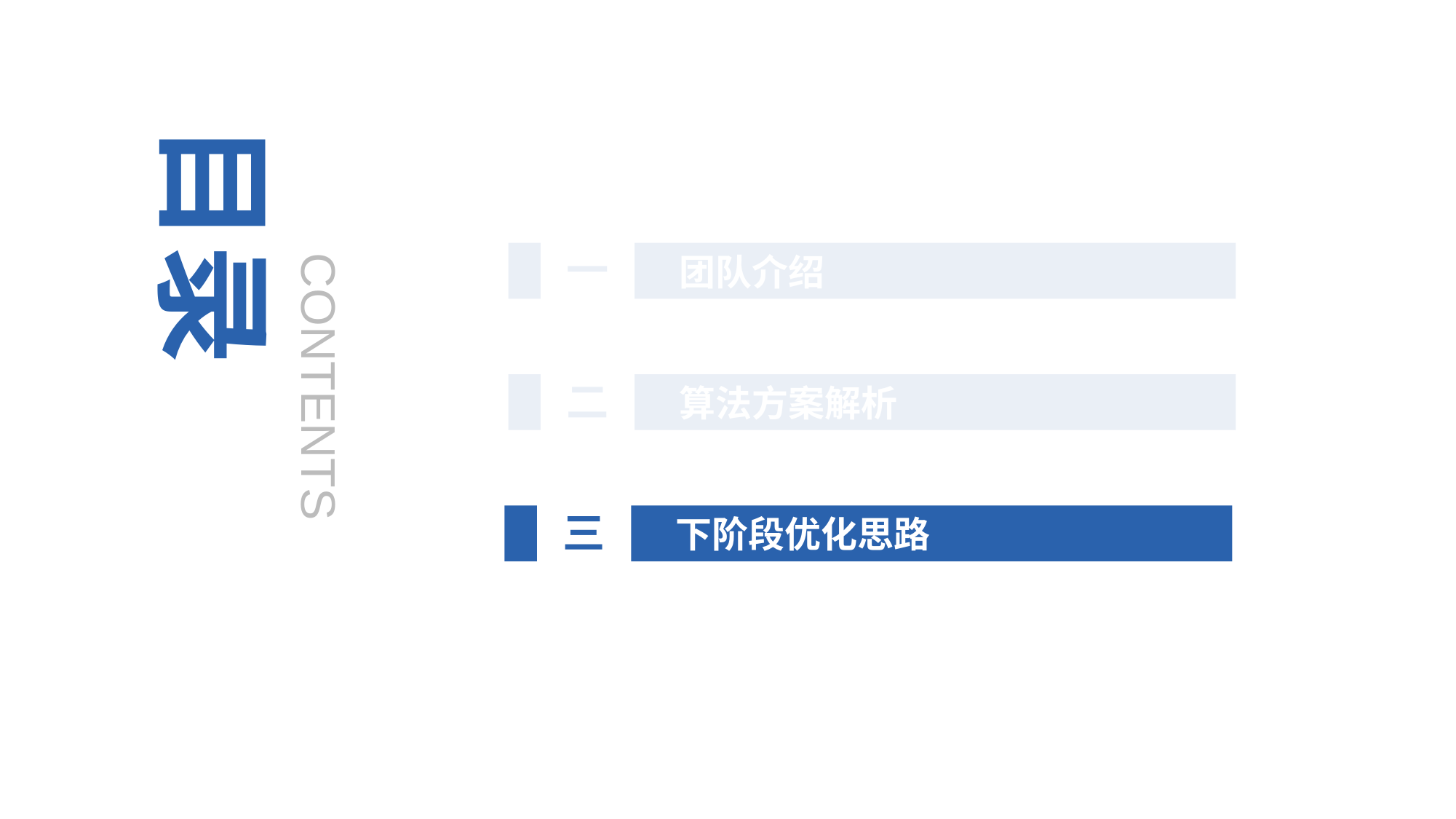

目录

一
  团队介绍
CONTENTS
二
  算法方案解析
三
  下阶段优化思路